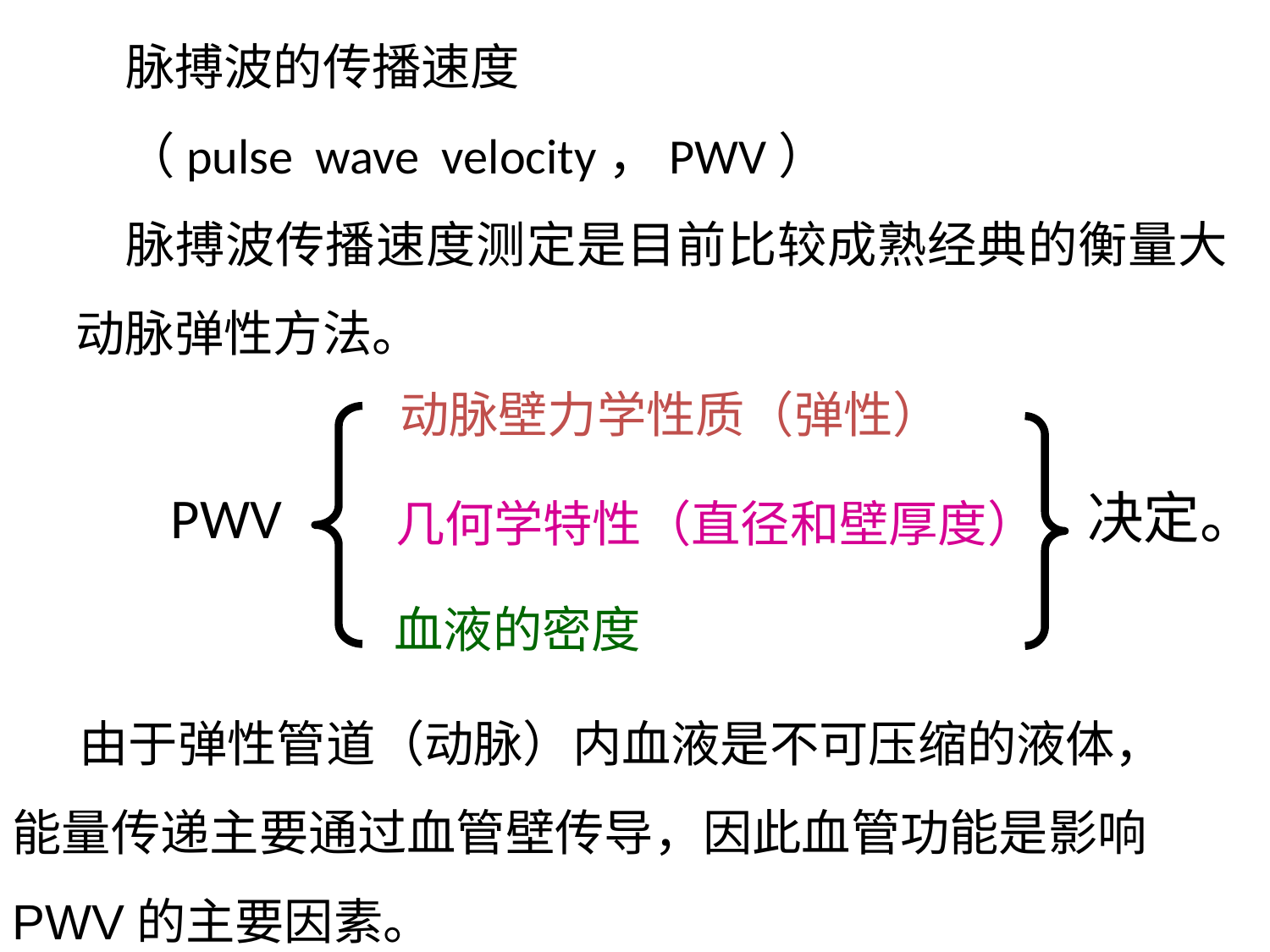

脉搏波的传播速度
（pulse  wave  velocity，PWV）
脉搏波传播速度测定是目前比较成熟经典的衡量大动脉弹性方法。
动脉壁力学性质（弹性）

PWV
决定。
几何学特性（直径和壁厚度）
血液的密度
     由于弹性管道（动脉）内血液是不可压缩的液体，
能量传递主要通过血管壁传导，因此血管功能是影响
PWV的主要因素。